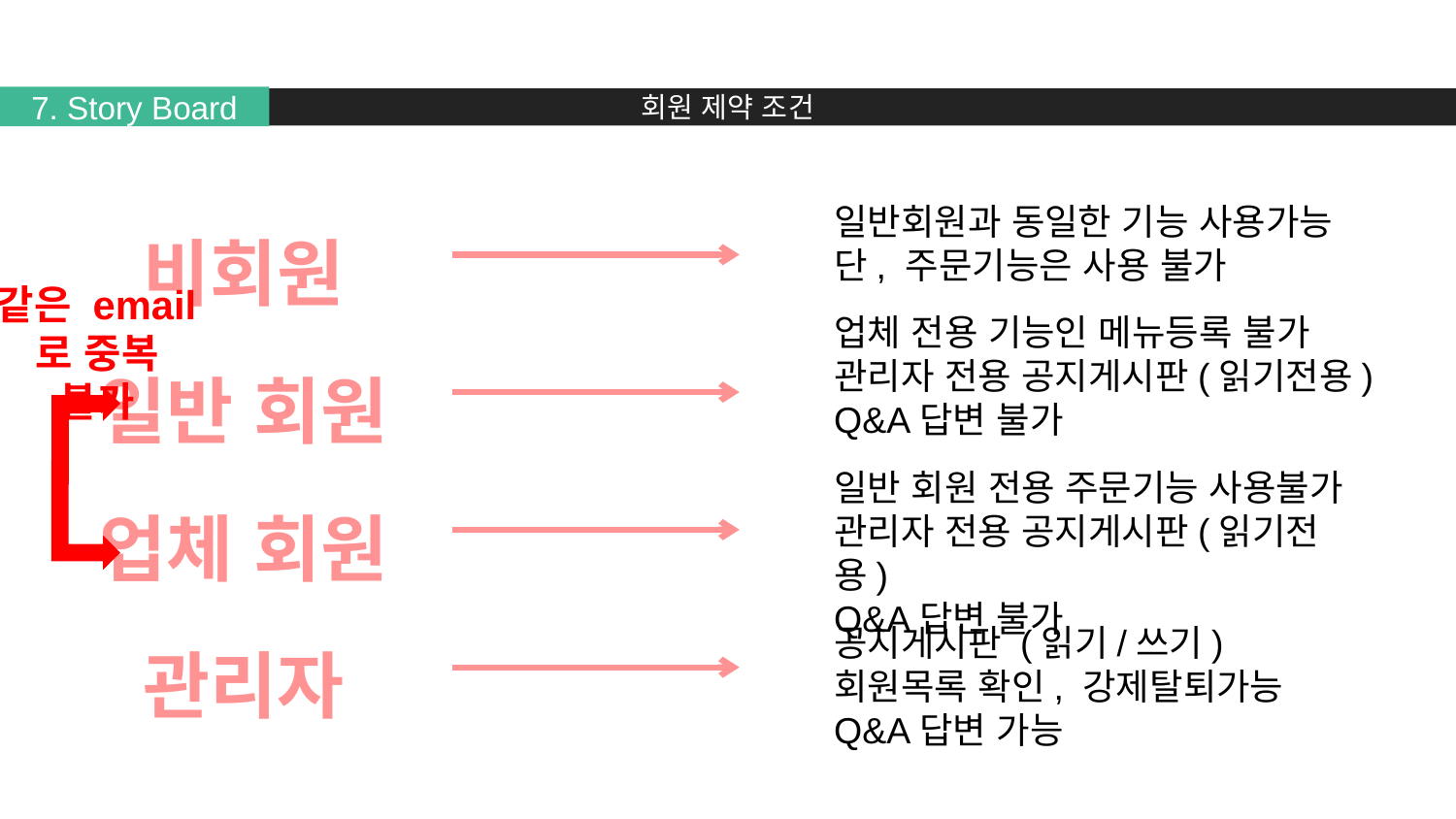

7. Story Board
회원 제약 조건
일반회원과 동일한 기능 사용가능 단, 주문기능은 사용 불가
비회원
같은 email로 중복 불가
업체 전용 기능인 메뉴등록 불가
관리자 전용 공지게시판(읽기전용)
Q&A답변 불가
일반 회원

일반 회원 전용 주문기능 사용불가
관리자 전용 공지게시판(읽기전용)
Q&A답변 불가
업체 회원
공지게시판 (읽기/쓰기)
회원목록 확인, 강제탈퇴가능
Q&A답변 가능
관리자